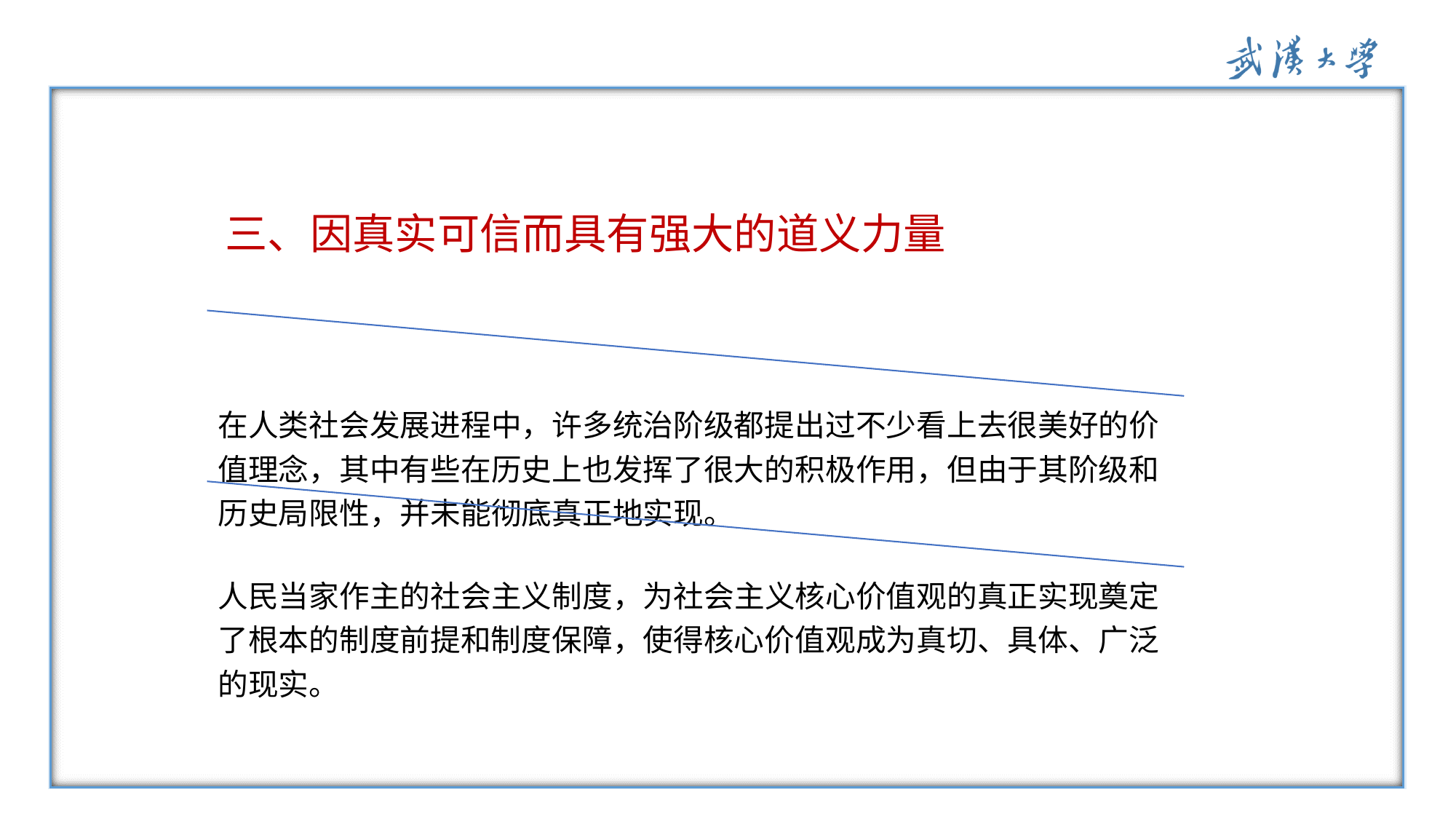

三、因真实可信而具有强大的道义力量
在人类社会发展进程中，许多统治阶级都提出过不少看上去很美好的价值理念，其中有些在历史上也发挥了很大的积极作用，但由于其阶级和历史局限性，并未能彻底真正地实现。
人民当家作主的社会主义制度，为社会主义核心价值观的真正实现奠定了根本的制度前提和制度保障，使得核心价值观成为真切、具体、广泛的现实。